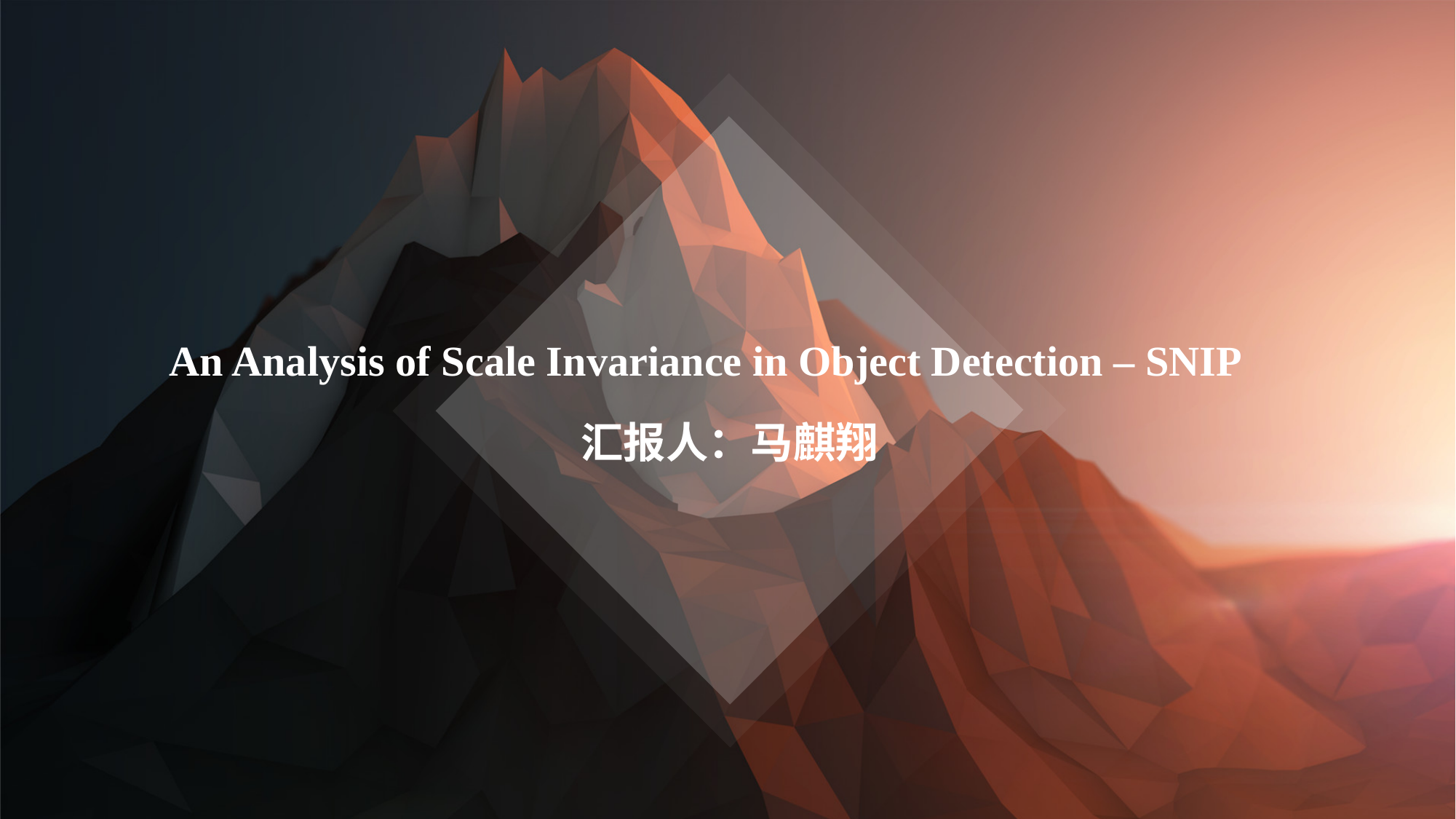

An Analysis of Scale Invariance in Object Detection – SNIP
汇报人：马麒翔